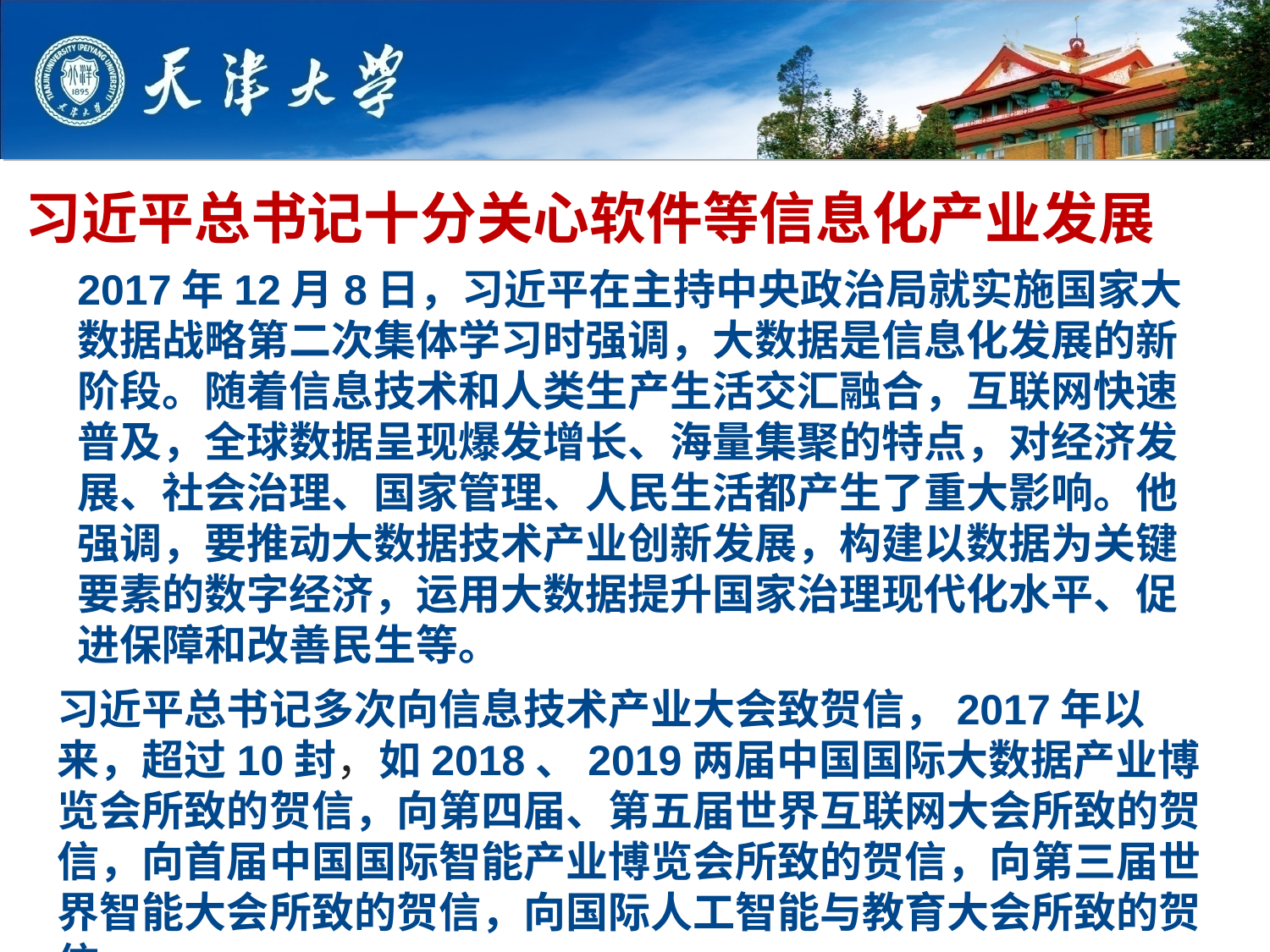

# 习近平总书记十分关心软件等信息化产业发展
2017年12月8日，习近平在主持中央政治局就实施国家大数据战略第二次集体学习时强调，大数据是信息化发展的新阶段。随着信息技术和人类生产生活交汇融合，互联网快速普及，全球数据呈现爆发增长、海量集聚的特点，对经济发展、社会治理、国家管理、人民生活都产生了重大影响。他强调，要推动大数据技术产业创新发展，构建以数据为关键要素的数字经济，运用大数据提升国家治理现代化水平、促进保障和改善民生等。
习近平总书记多次向信息技术产业大会致贺信，2017年以来，超过10封，如2018、2019两届中国国际大数据产业博览会所致的贺信，向第四届、第五届世界互联网大会所致的贺信，向首届中国国际智能产业博览会所致的贺信，向第三届世界智能大会所致的贺信，向国际人工智能与教育大会所致的贺信。